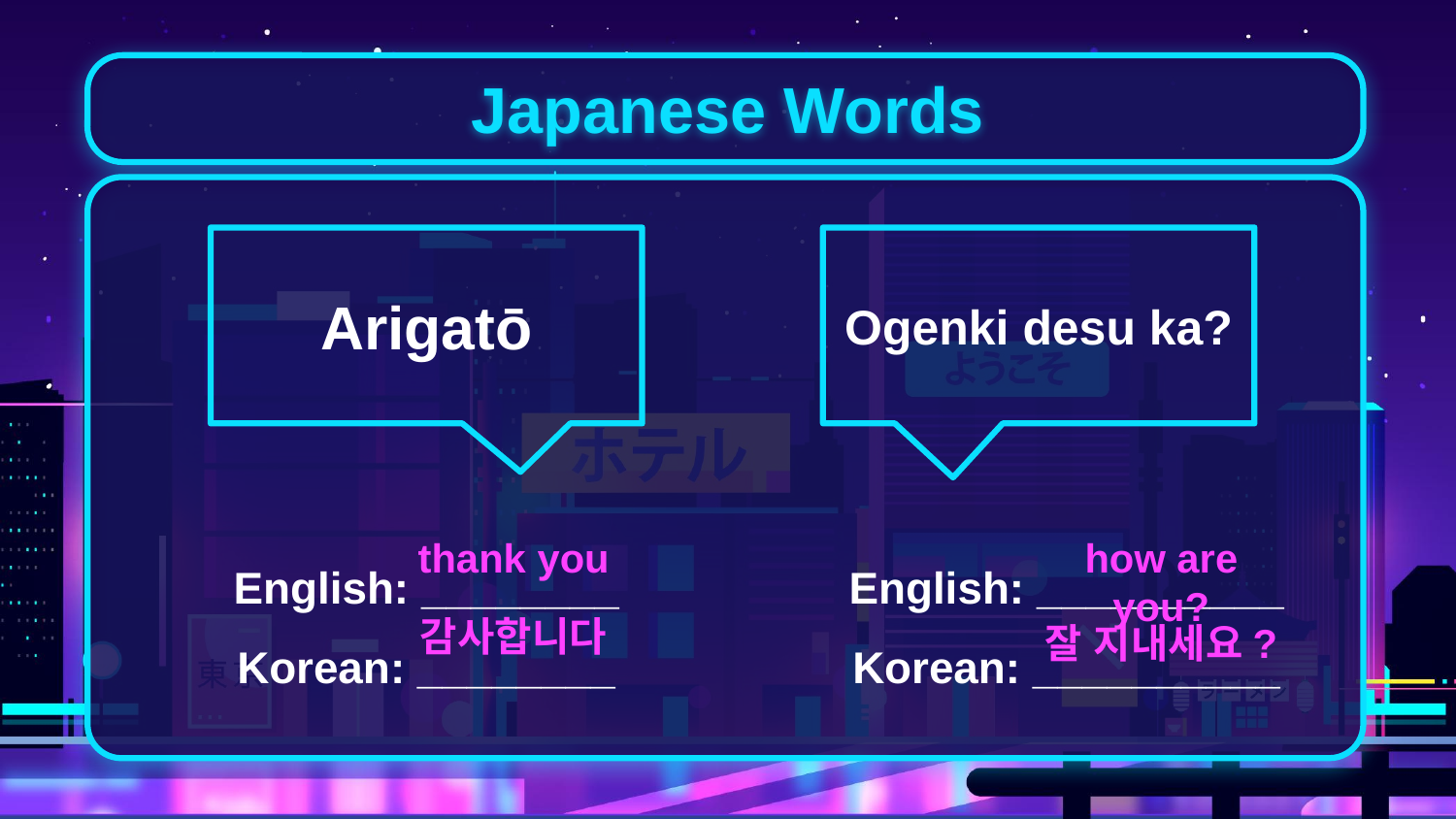

# Japanese Words
Arigatō
Ogenki desu ka?
thank you
English: ________
Korean: ________
English: __________
Korean: __________
how are you?
감사합니다
잘 지내세요?